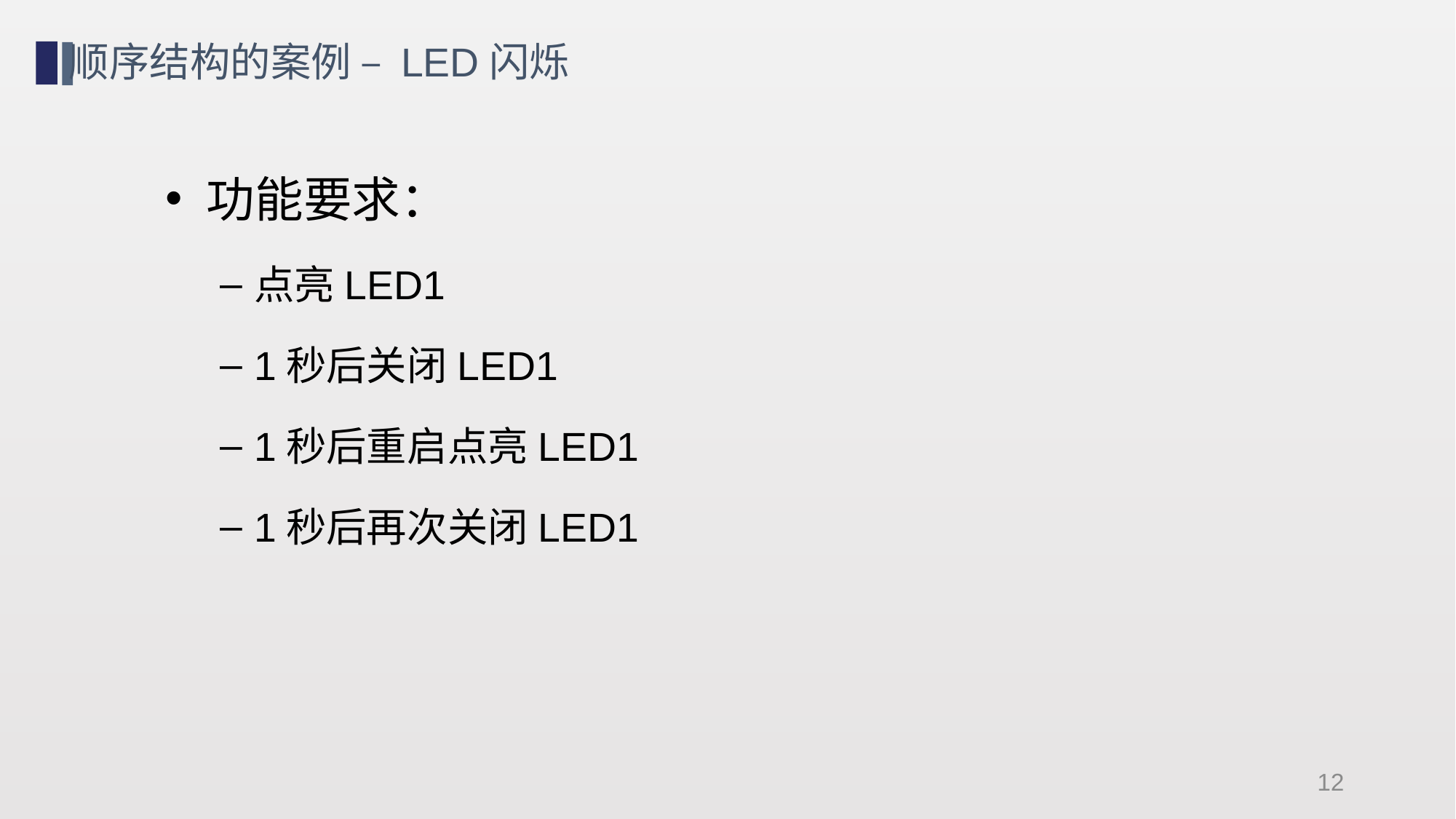

顺序结构的案例 – LED闪烁

功能要求：
点亮LED1
1秒后关闭LED1
1秒后重启点亮LED1
1秒后再次关闭LED1

12